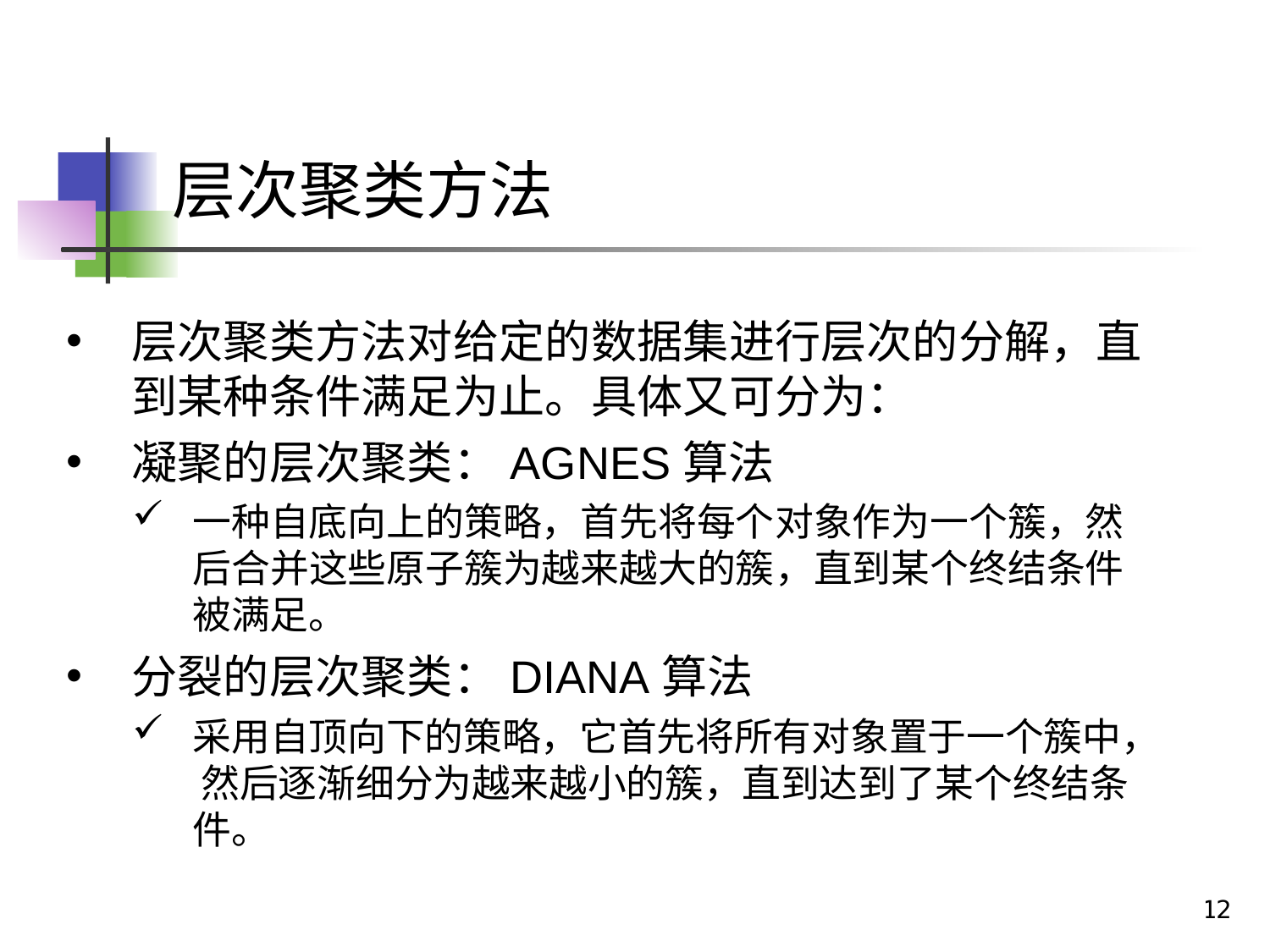

# 层次聚类方法

层次聚类方法对给定的数据集进行层次的分解，直 到某种条件满足为止。具体又可分为：
凝聚的层次聚类：AGNES算法
一种自底向上的策略，首先将每个对象作为一个簇，然 后合并这些原子簇为越来越大的簇，直到某个终结条件 被满足。
分裂的层次聚类：DIANA算法
采用自顶向下的策略，它首先将所有对象置于一个簇中，  然后逐渐细分为越来越小的簇，直到达到了某个终结条 件。
12